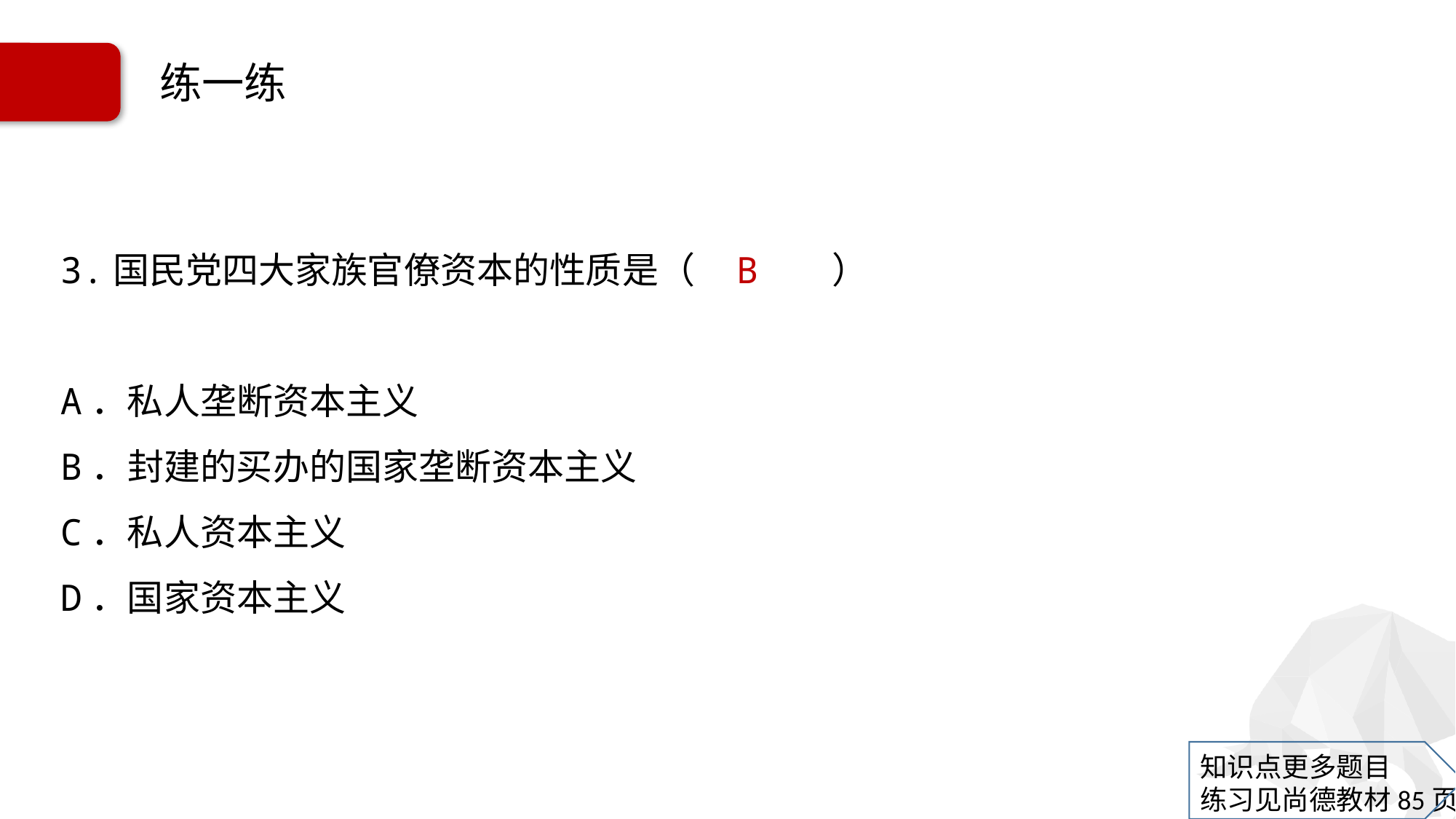

# 练一练
3.国民党四大家族官僚资本的性质是（    B   ）

A．私人垄断资本主义
B．封建的买办的国家垄断资本主义
C．私人资本主义
D．国家资本主义

知识点更多题目
练习见尚德教材85页